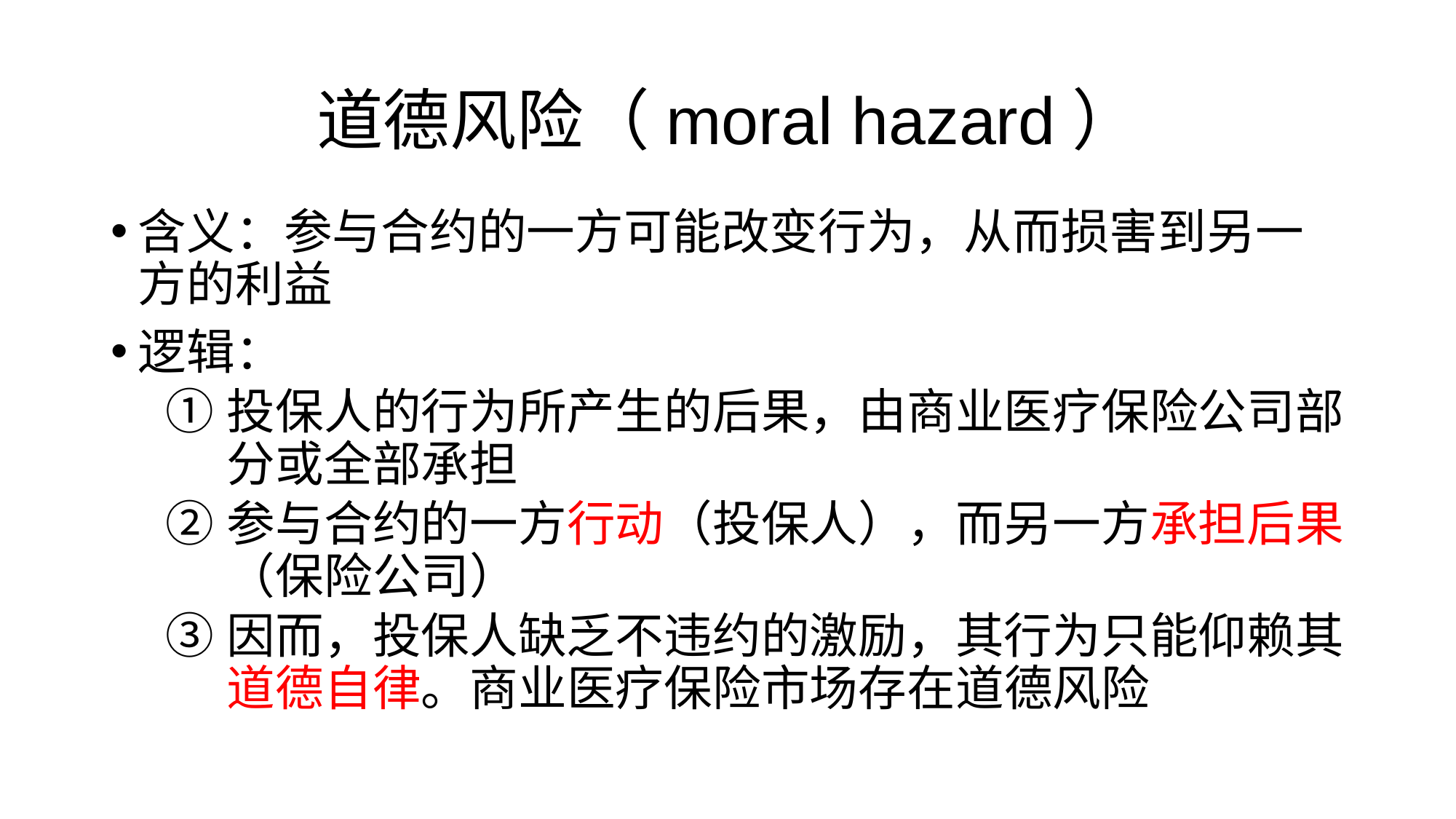

# 道德风险（moral hazard）
含义：参与合约的一方可能改变行为，从而损害到另一方的利益
逻辑：
投保人的行为所产生的后果，由商业医疗保险公司部分或全部承担
参与合约的一方行动（投保人），而另一方承担后果（保险公司）
因而，投保人缺乏不违约的激励，其行为只能仰赖其道德自律。商业医疗保险市场存在道德风险